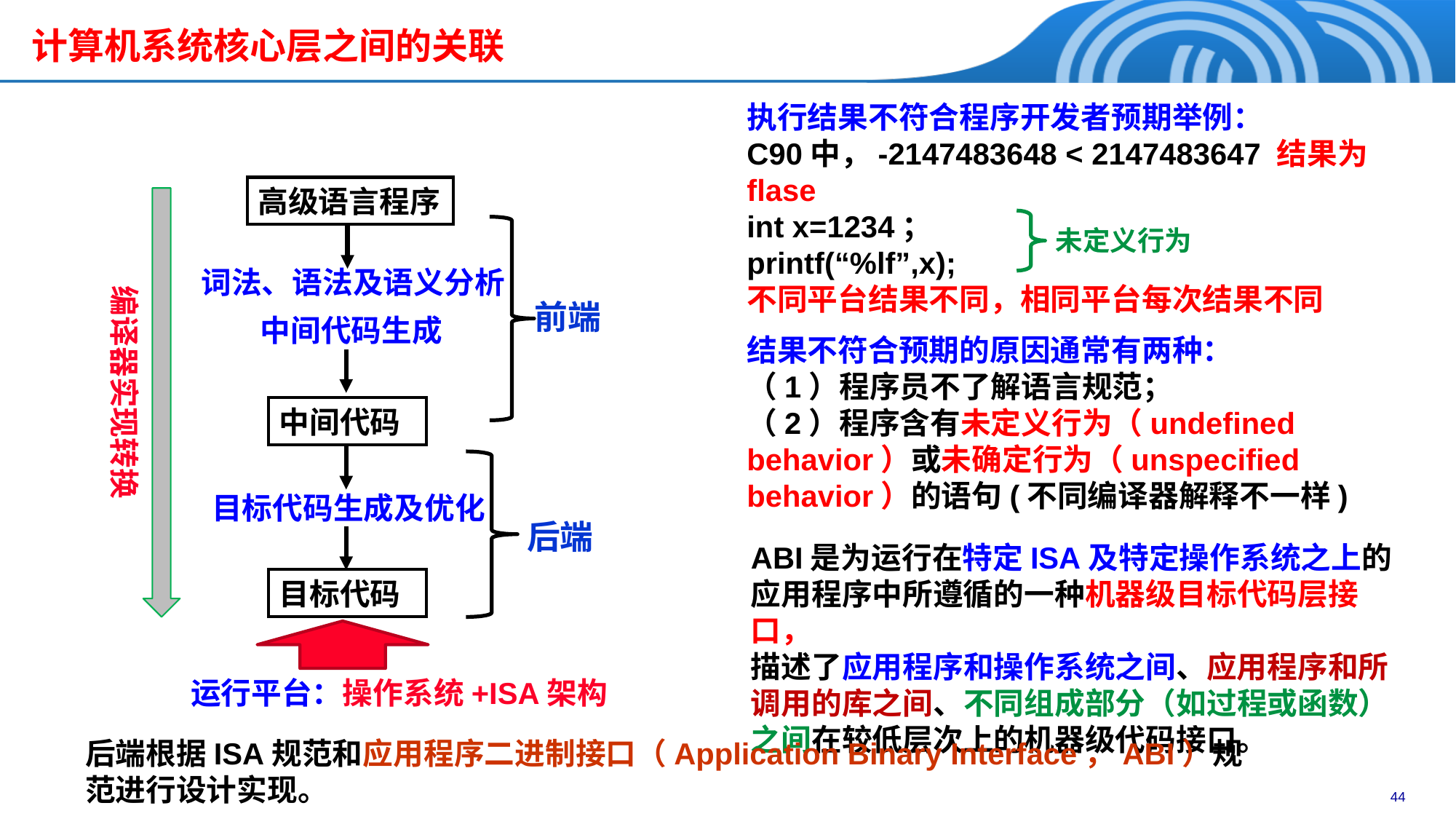

# 计算机系统核心层之间的关联
执行结果不符合程序开发者预期举例：
C90中，-2147483648 < 2147483647 结果为flase
int x=1234；
printf(“%lf”,x);
不同平台结果不同，相同平台每次结果不同

结果不符合预期的原因通常有两种：
（1）程序员不了解语言规范；
（2）程序含有未定义行为（undefined  behavior）或未确定行为（unspecified behavior）的语句(不同编译器解释不一样)
高级语言程序

未定义行为

编译器实现转换
词法、语法及语义分析
前端

中间代码生成
中间代码

后端

目标代码生成及优化
ABI是为运行在特定ISA及特定操作系统之上的应用程序中所遵循的一种机器级目标代码层接口，
描述了应用程序和操作系统之间、应用程序和所调用的库之间、不同组成部分（如过程或函数）之间在较低层次上的机器级代码接口。
目标代码

运行平台：操作系统+ISA架构
后端根据ISA规范和应用程序二进制接口（Application Binary Interface，ABI）规范进行设计实现。